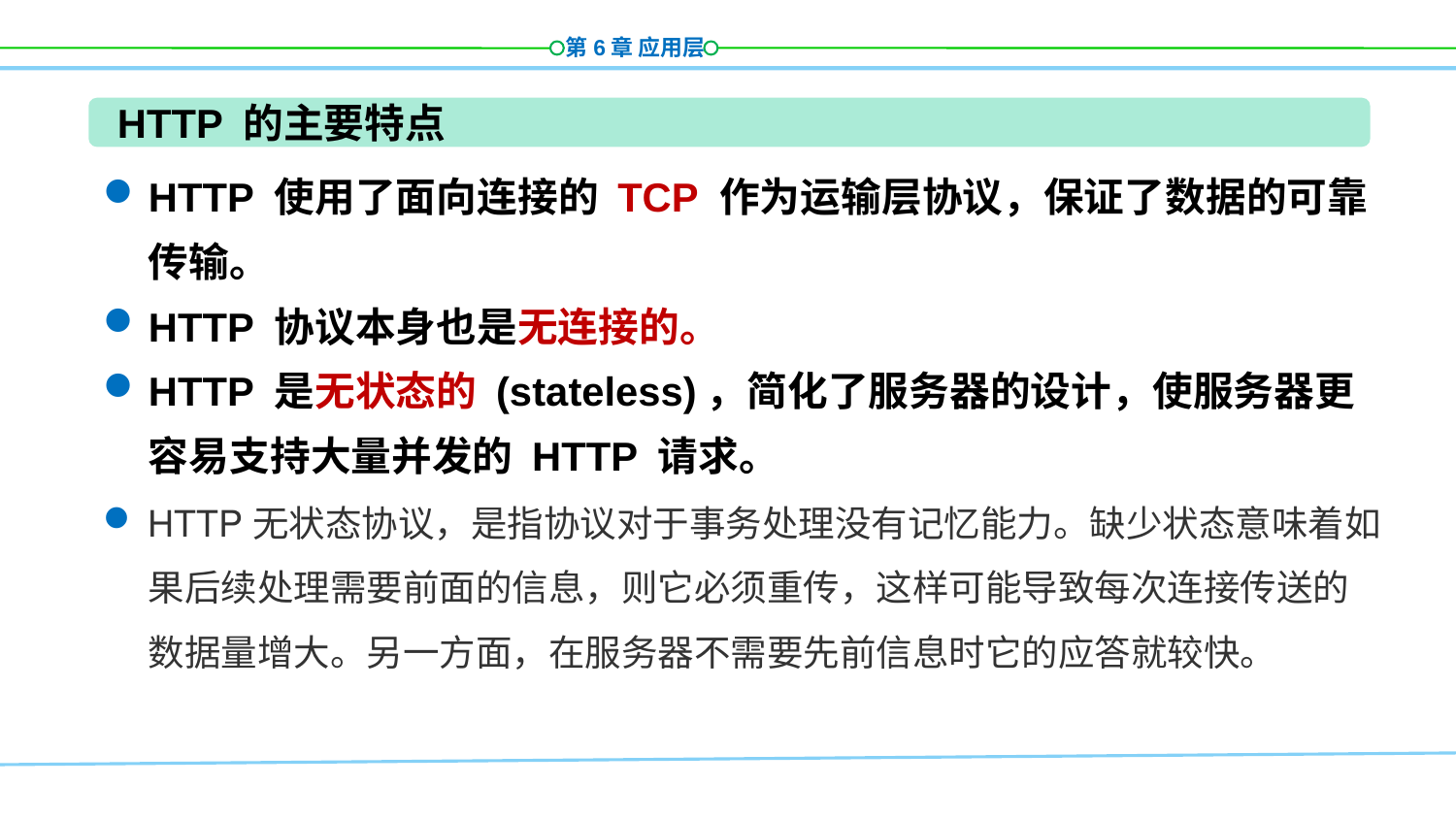

HTTP 的主要特点

HTTP 使用了面向连接的 TCP 作为运输层协议，保证了数据的可靠传输。
HTTP 协议本身也是无连接的。
HTTP 是无状态的 (stateless)，简化了服务器的设计，使服务器更容易支持大量并发的 HTTP 请求。
HTTP无状态协议，是指协议对于事务处理没有记忆能力。缺少状态意味着如果后续处理需要前面的信息，则它必须重传，这样可能导致每次连接传送的数据量增大。另一方面，在服务器不需要先前信息时它的应答就较快。